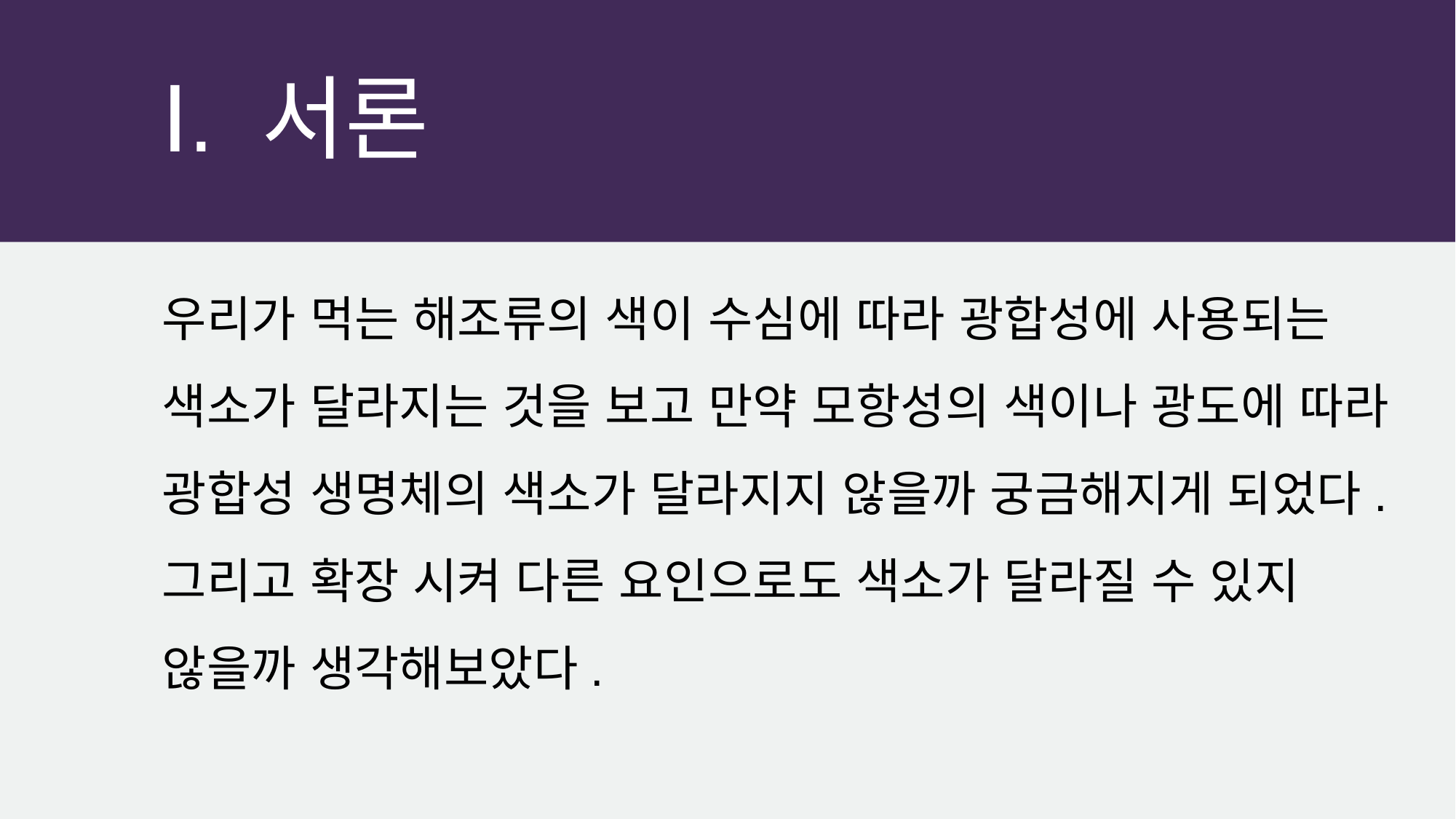

Ⅰ. 서론
우리가 먹는 해조류의 색이 수심에 따라 광합성에 사용되는 색소가 달라지는 것을 보고 만약 모항성의 색이나 광도에 따라 광합성 생명체의 색소가 달라지지 않을까 궁금해지게 되었다. 그리고 확장 시켜 다른 요인으로도 색소가 달라질 수 있지 않을까 생각해보았다.